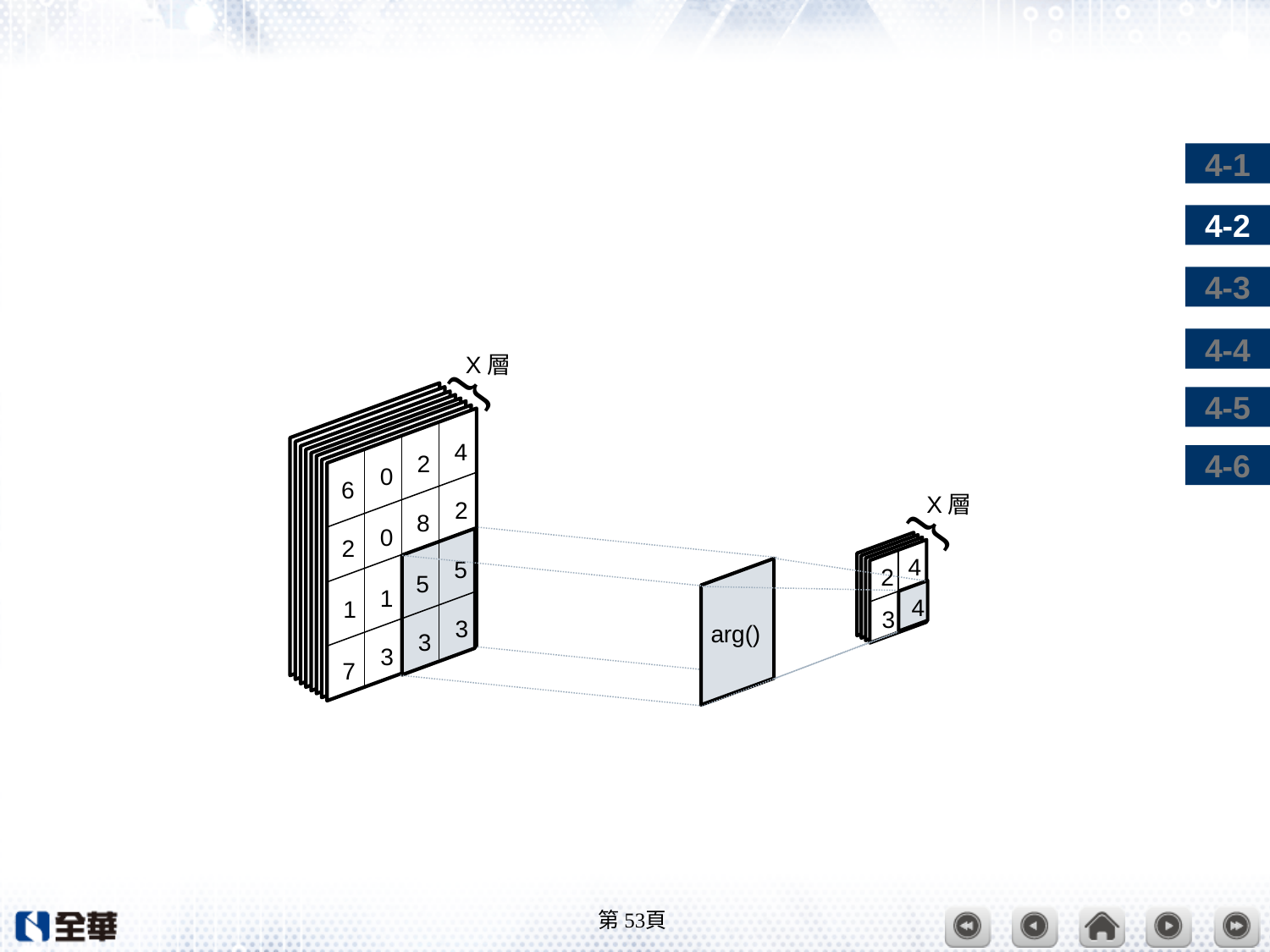

#

X層
{
4
2

0

6

X層
2
8
{
0
2
4
5

2

5

1
4
1

3
3
arg()
3
3
7